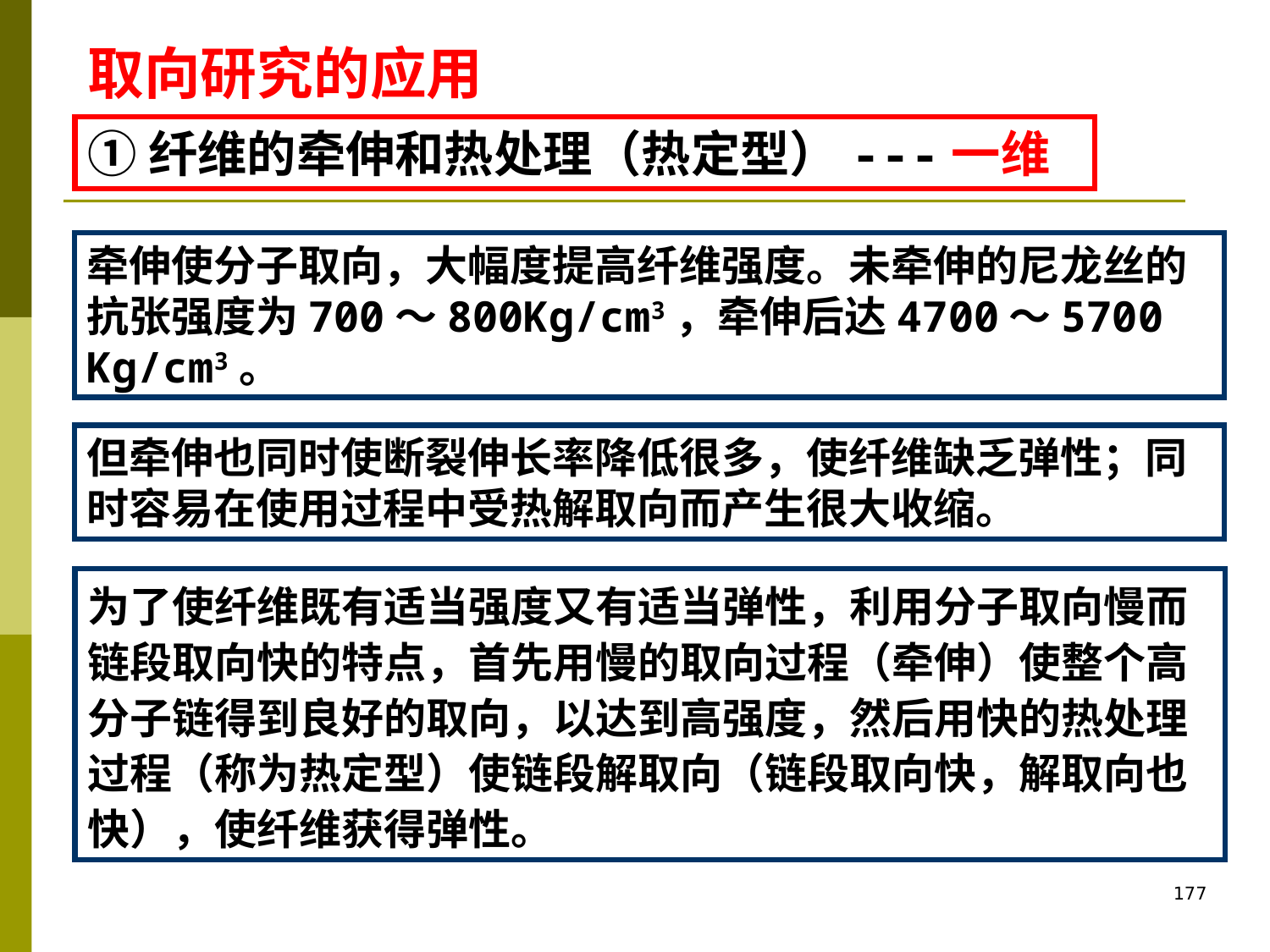

取向研究的应用
①纤维的牵伸和热处理（热定型）---一维
牵伸使分子取向，大幅度提高纤维强度。未牵伸的尼龙丝的抗张强度为700～800Kg/cm3，牵伸后达4700～5700 Kg/cm3。
但牵伸也同时使断裂伸长率降低很多，使纤维缺乏弹性；同时容易在使用过程中受热解取向而产生很大收缩。
为了使纤维既有适当强度又有适当弹性，利用分子取向慢而链段取向快的特点，首先用慢的取向过程（牵伸）使整个高分子链得到良好的取向，以达到高强度，然后用快的热处理过程（称为热定型）使链段解取向（链段取向快，解取向也快），使纤维获得弹性。
177